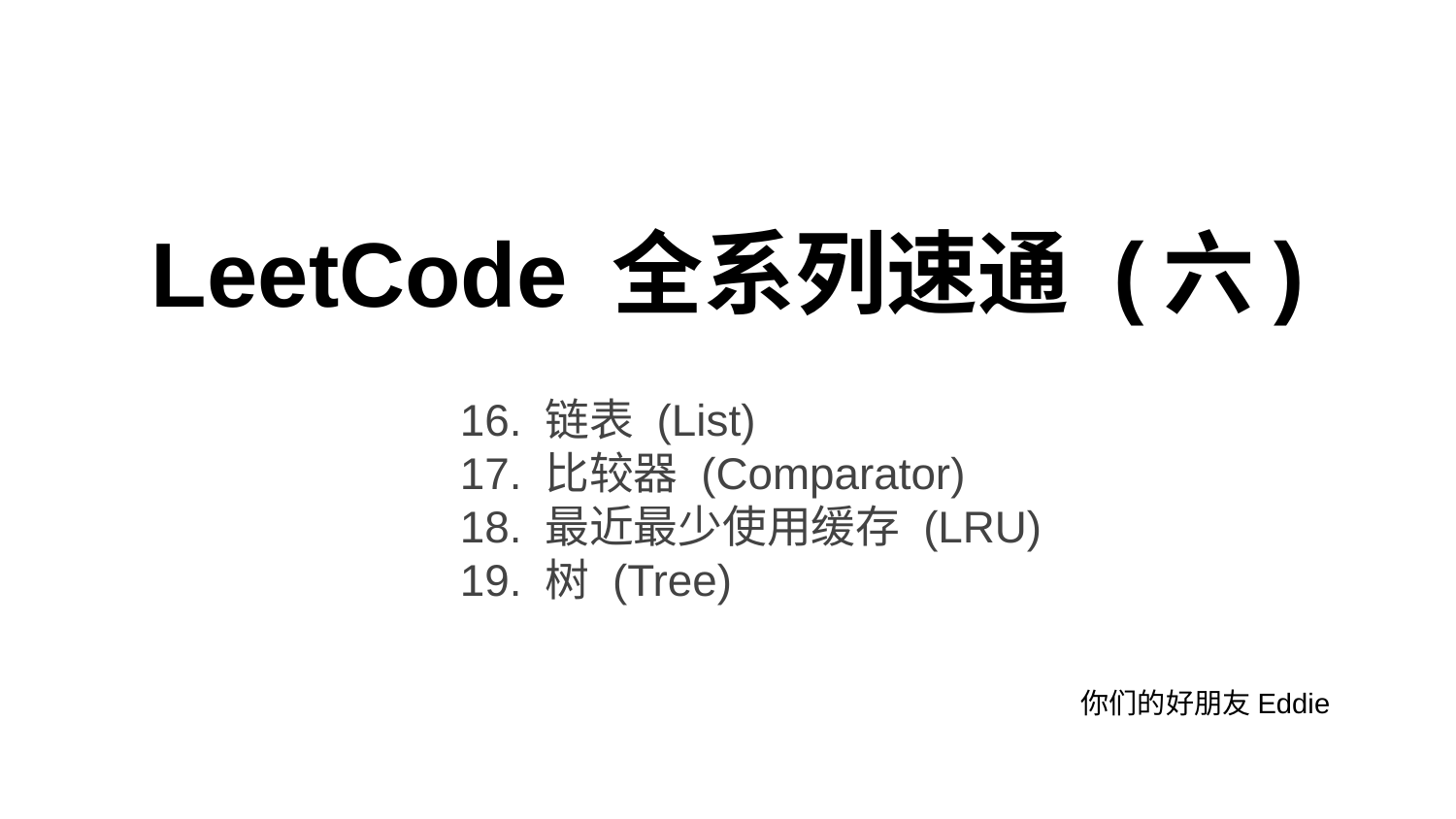

# LeetCode 全系列速通 (六)
16. 链表 (List)
17. 比较器 (Comparator)
18. 最近最少使用缓存 (LRU)
19. 树 (Tree)

你们的好朋友Eddie